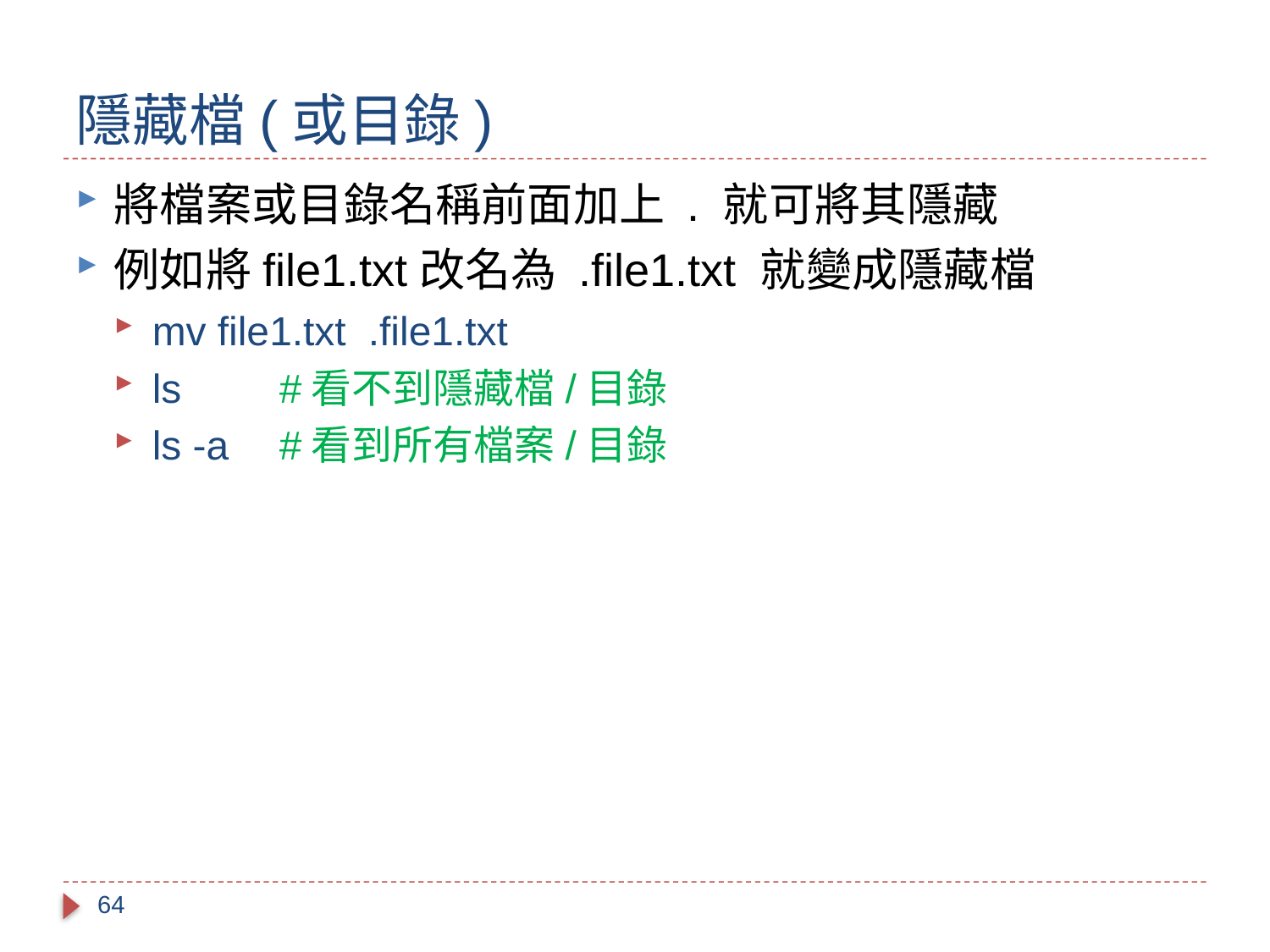

# 隱藏檔(或目錄)
將檔案或目錄名稱前面加上 . 就可將其隱藏
例如將file1.txt改名為 .file1.txt 就變成隱藏檔
mv file1.txt  .file1.txt
ls   	#看不到隱藏檔/目錄
ls -a	#看到所有檔案/目錄
64